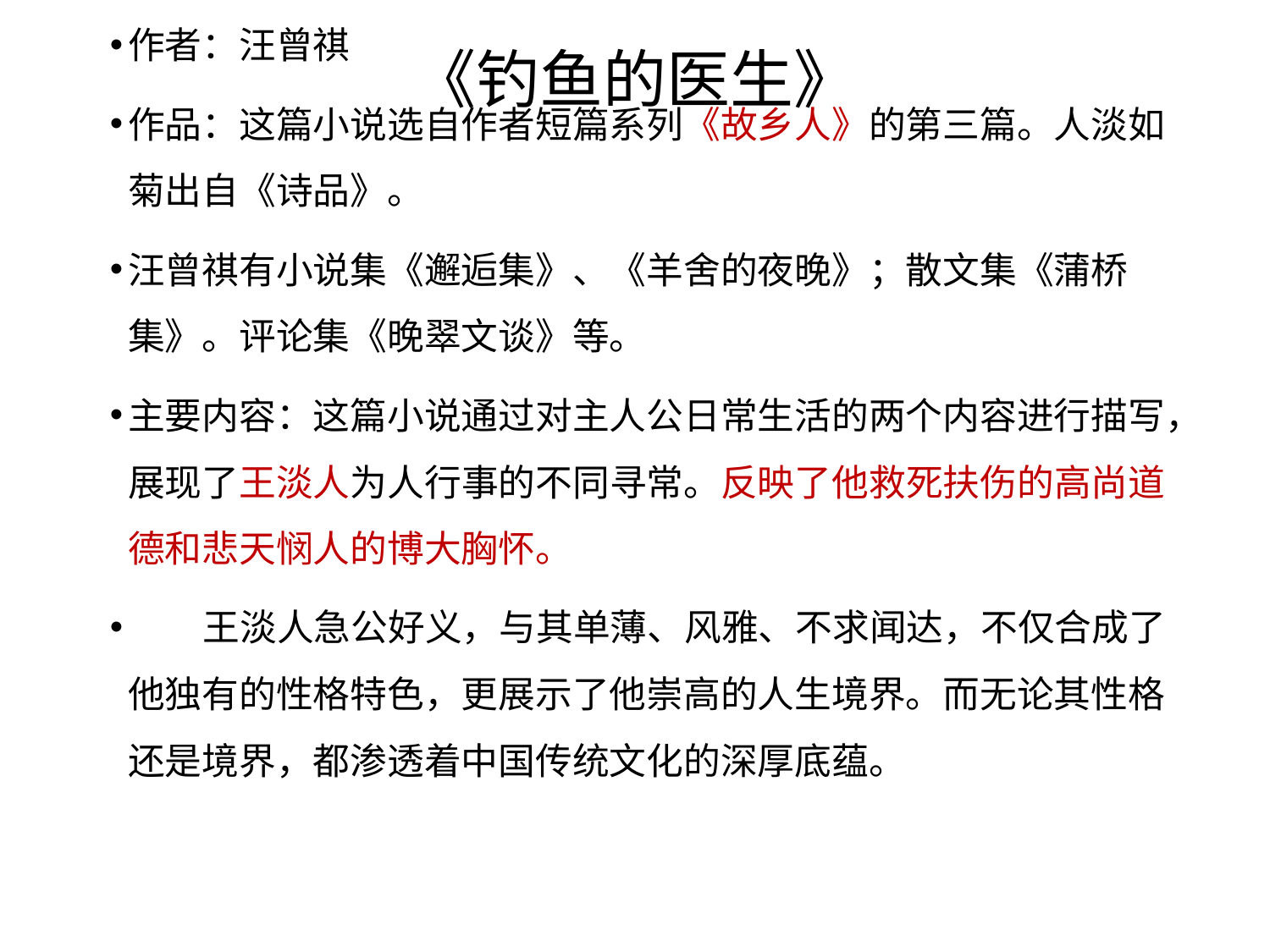

# 《钓鱼的医生》
作者：汪曾祺
作品：这篇小说选自作者短篇系列《故乡人》的第三篇。人淡如菊出自《诗品》。
汪曾祺有小说集《邂逅集》、《羊舍的夜晚》；散文集《蒲桥集》。评论集《晚翠文谈》等。
主要内容：这篇小说通过对主人公日常生活的两个内容进行描写，展现了王淡人为人行事的不同寻常。反映了他救死扶伤的高尚道德和悲天悯人的博大胸怀。
        王淡人急公好义，与其单薄、风雅、不求闻达，不仅合成了他独有的性格特色，更展示了他崇高的人生境界。而无论其性格还是境界，都渗透着中国传统文化的深厚底蕴。